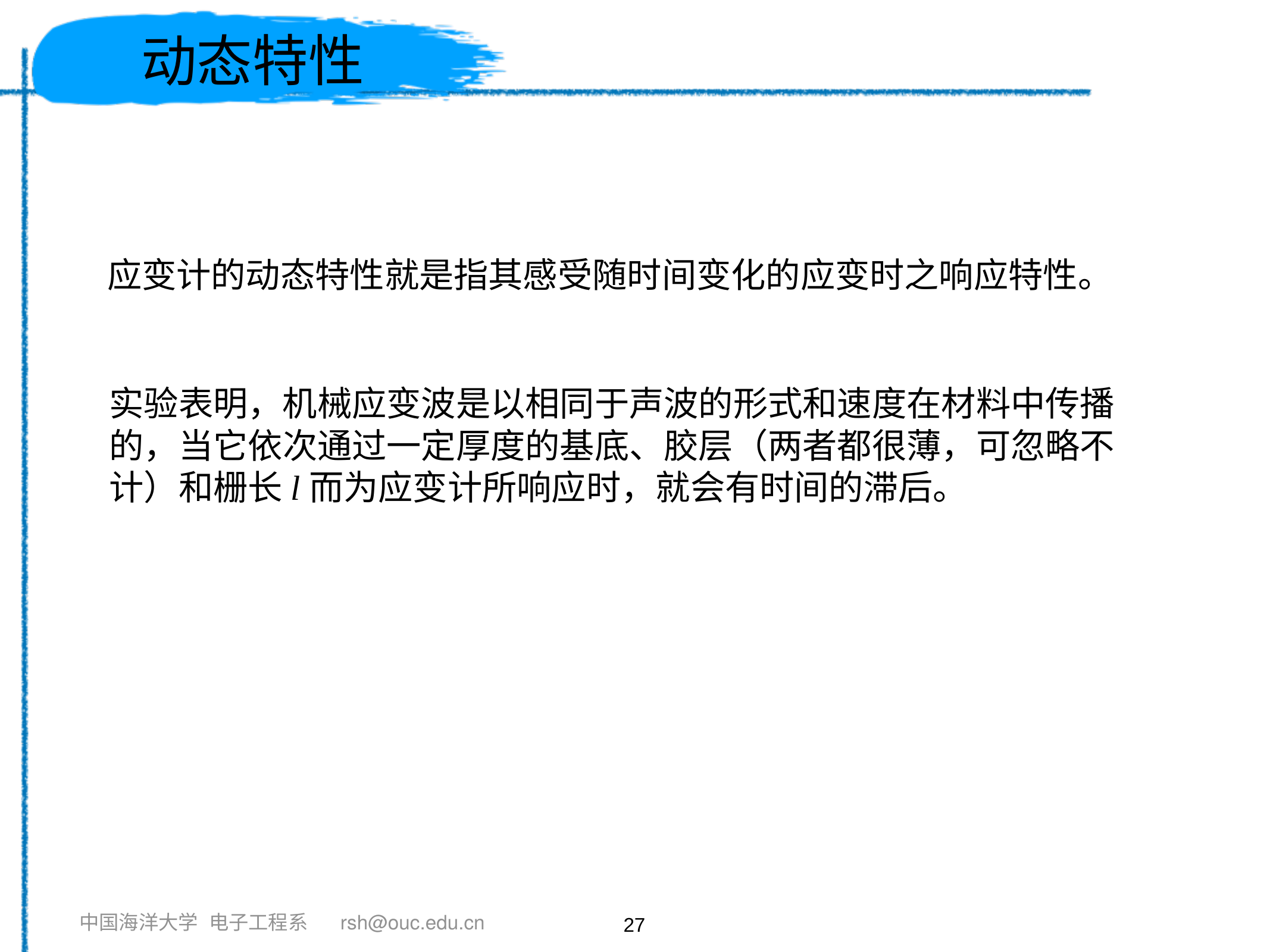

# 动态特性
应变计的动态特性就是指其感受随时间变化的应变时之响应特性。
实验表明，机械应变波是以相同于声波的形式和速度在材料中传播的，当它依次通过一定厚度的基底、胶层（两者都很薄，可忽略不计）和栅长l而为应变计所响应时，就会有时间的滞后。
27